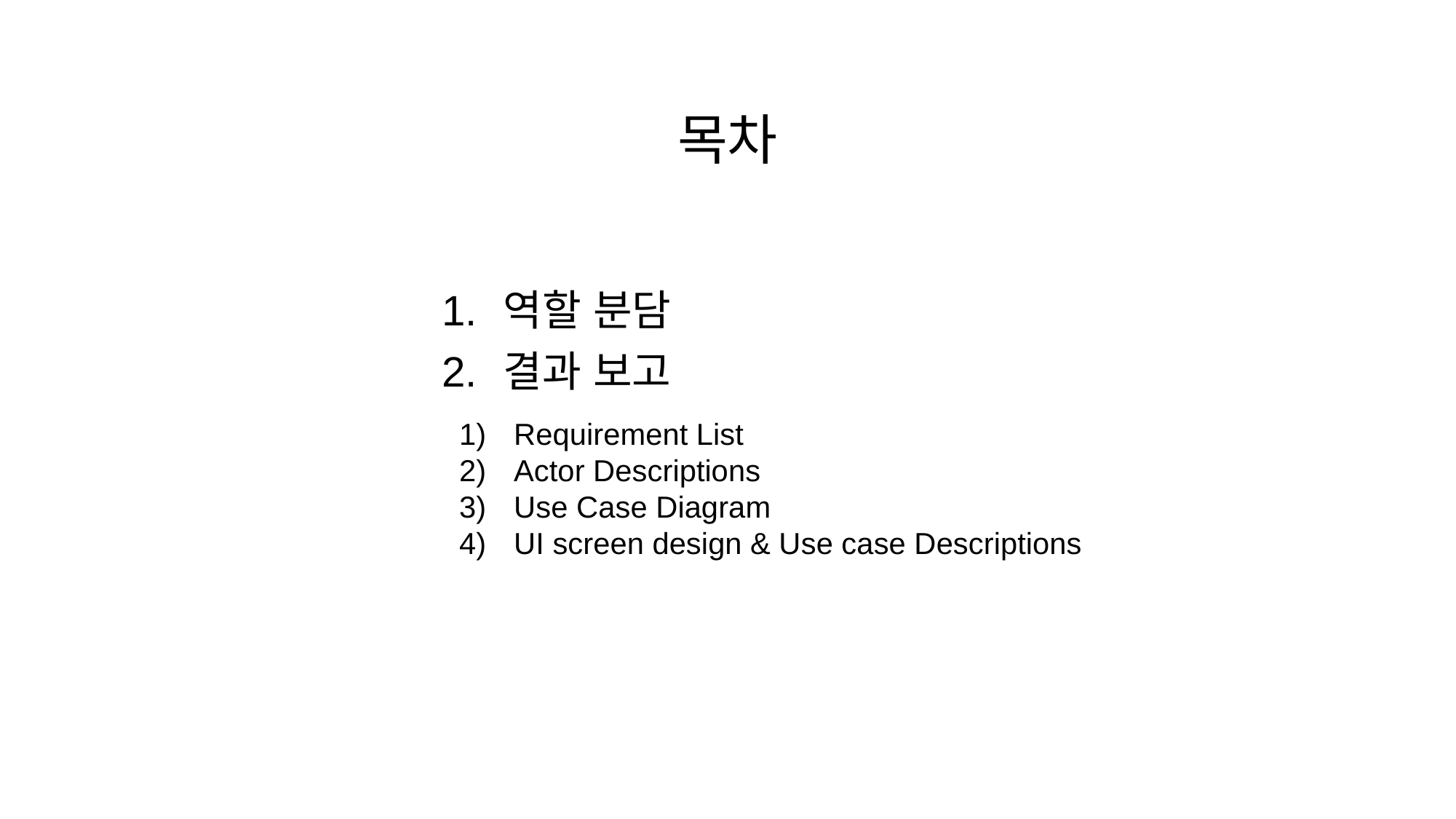

# 목차
역할 분담
결과 보고
Requirement List
Actor Descriptions
Use Case Diagram
UI screen design & Use case Descriptions